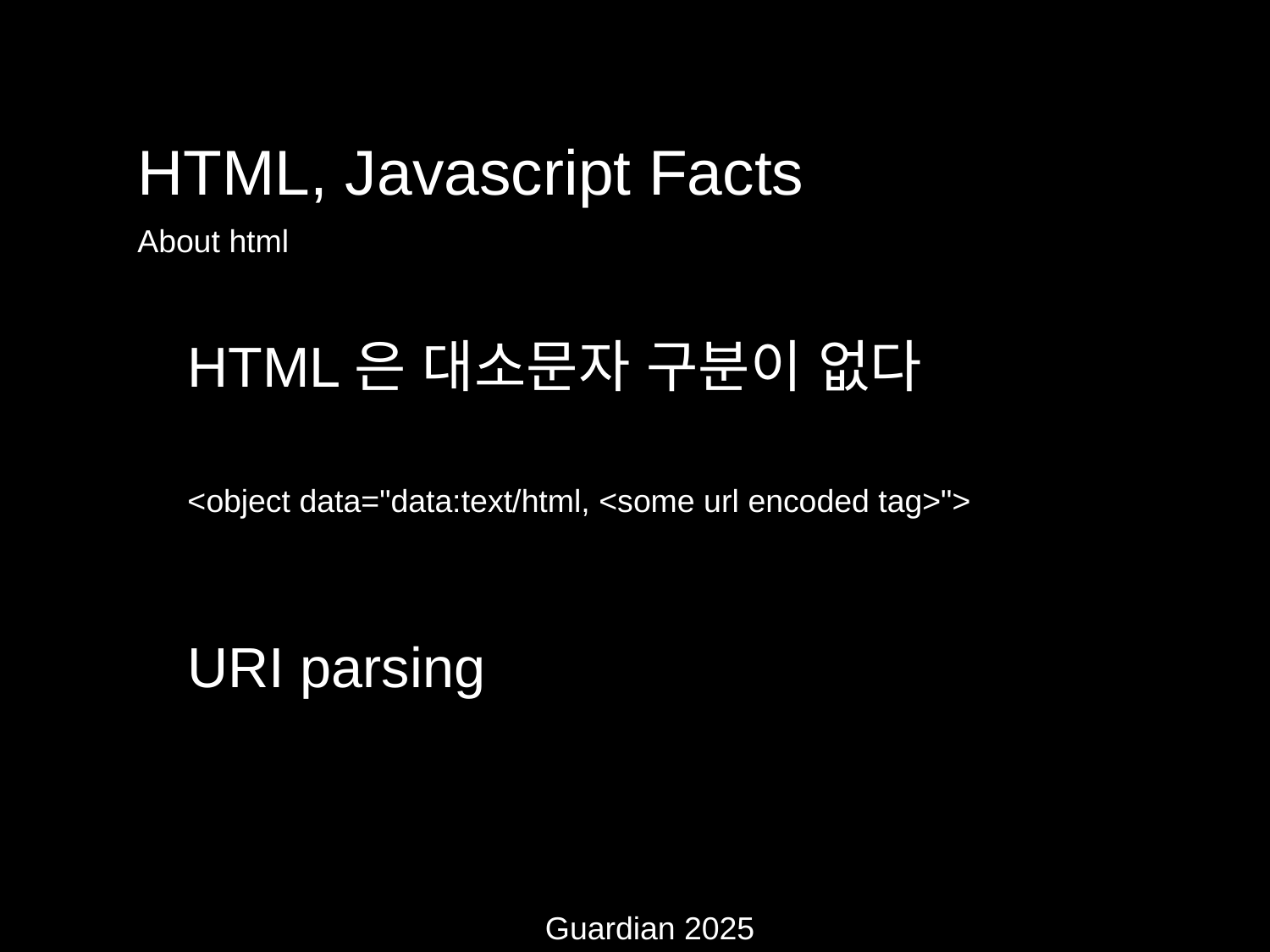

HTML, Javascript Facts
About html
HTML은 대소문자 구분이 없다
<object data="data:text/html, <some url encoded tag>">
URI parsing